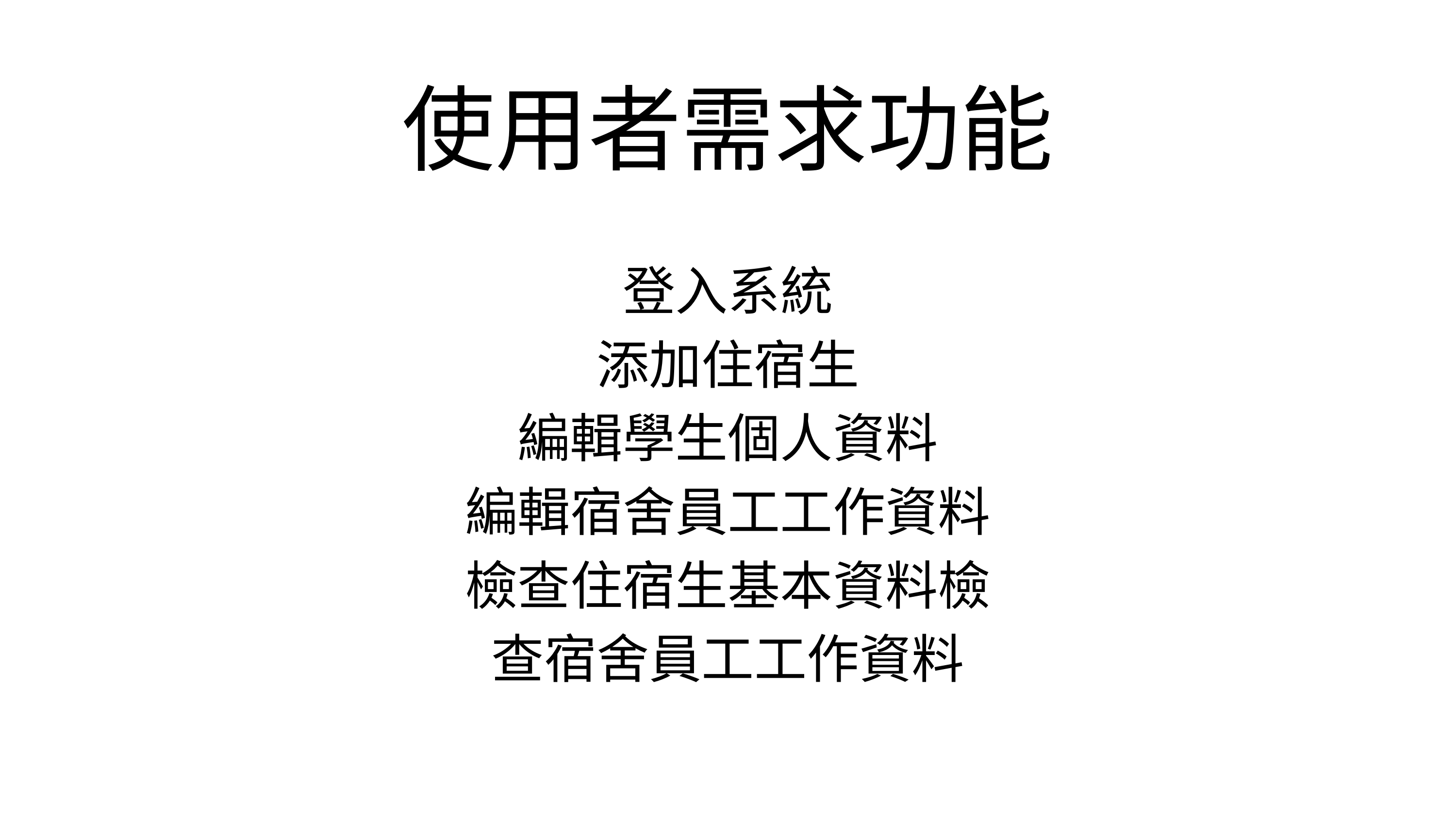

使用者需求功能
登入系統
添加住宿生
編輯學生個人資料
編輯宿舍員工工作資料檢查住宿生基本資料檢查宿舍員工工作資料